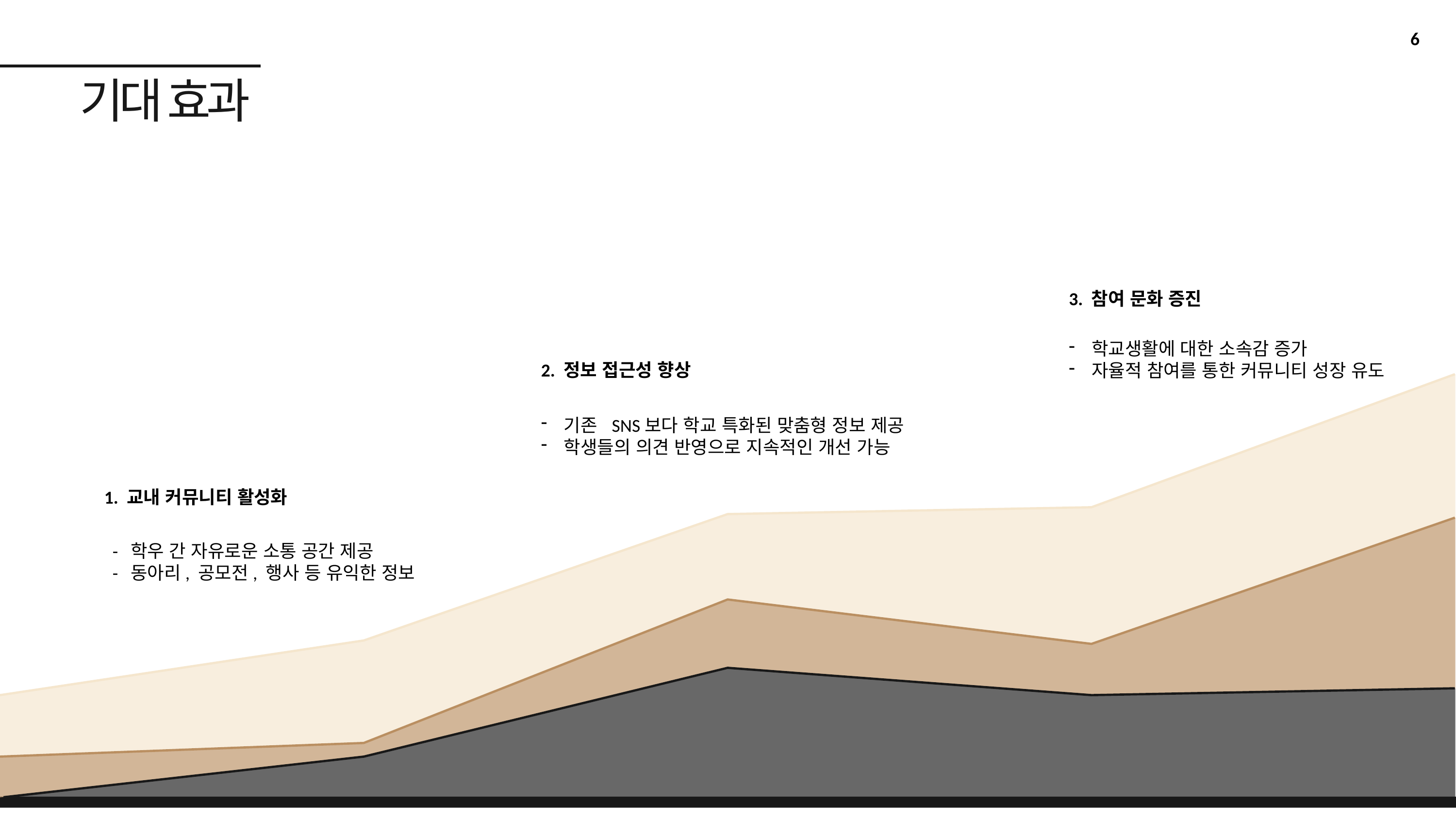

6

기대 효과
3. 참여 문화 증진
학교생활에 대한 소속감 증가
자율적 참여를 통한 커뮤니티 성장 유도
2. 정보 접근성 향상

기존  SNS보다 학교 특화된 맞춤형 정보 제공
학생들의 의견 반영으로 지속적인 개선 가능
1. 교내 커뮤니티 활성화
-  학우 간 자유로운 소통 공간 제공
-  동아리, 공모전, 행사 등 유익한 정보